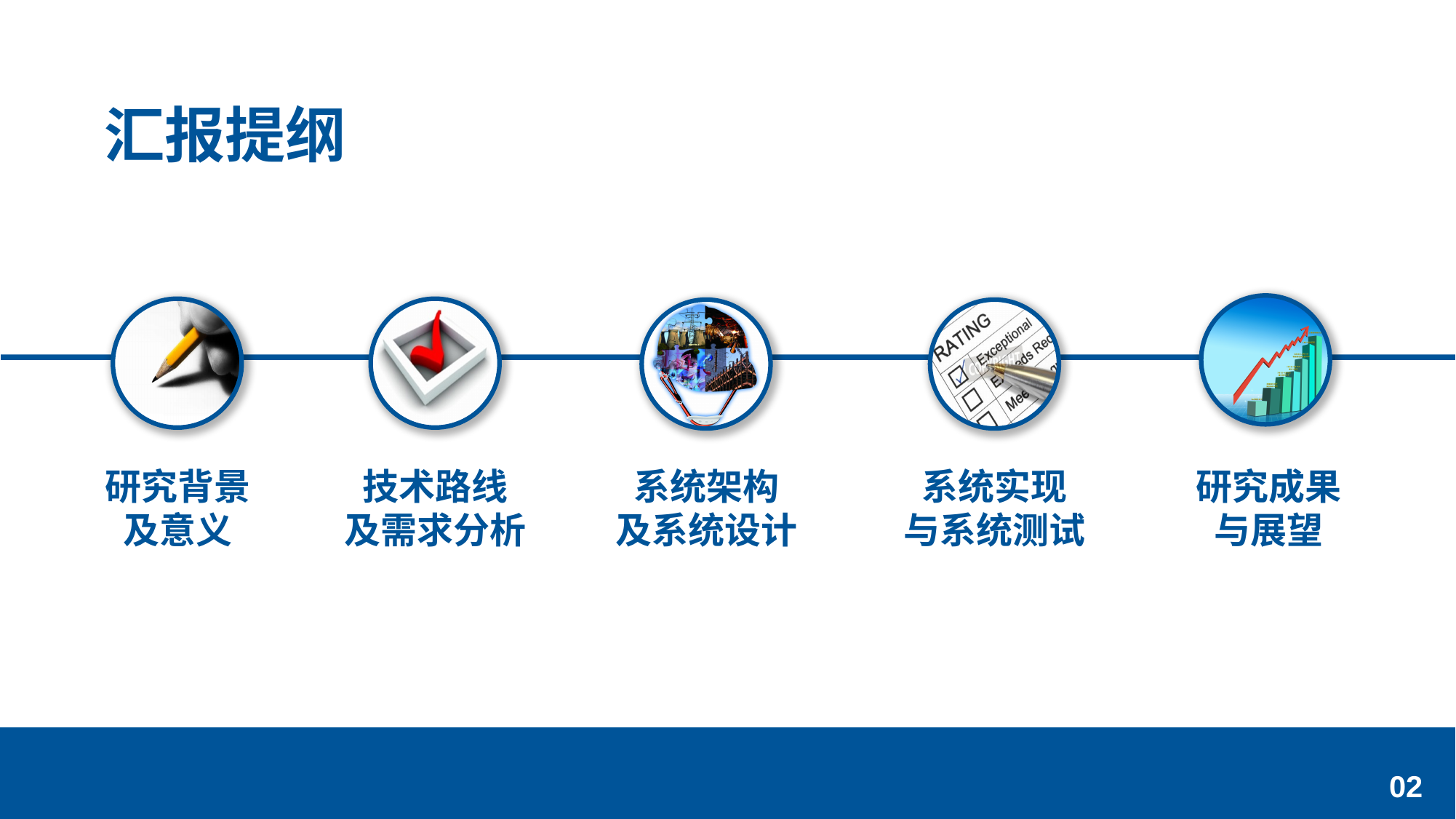

汇报提纲

研究成果
与展望
研究背景
及意义
系统架构
及系统设计
系统实现
与系统测试
技术路线
及需求分析

02